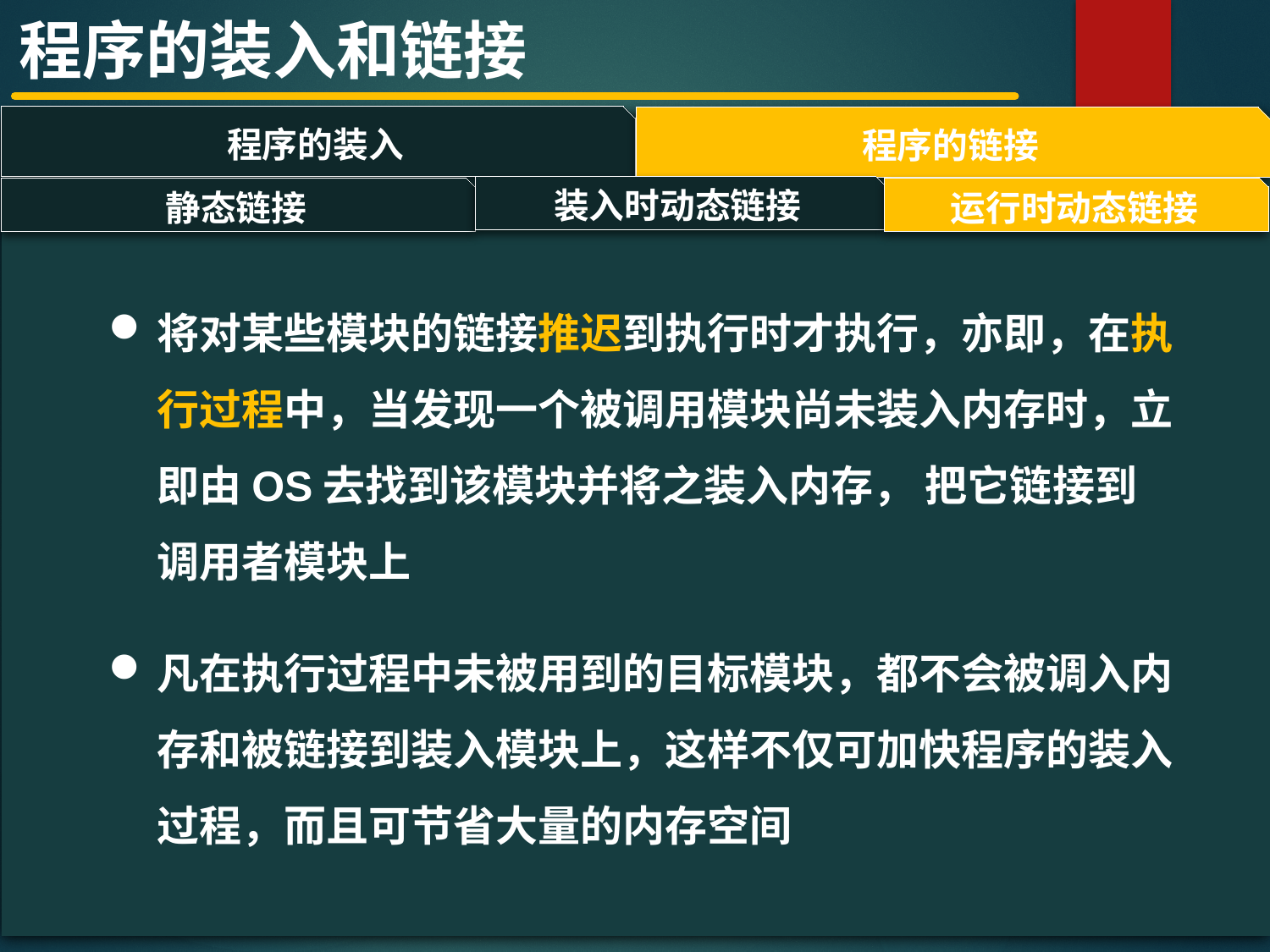

程序的装入和链接
程序的装入
程序的链接
#
装入时动态链接
运行时动态链接
静态链接
将对某些模块的链接推迟到执行时才执行，亦即，在执行过程中，当发现一个被调用模块尚未装入内存时，立即由OS去找到该模块并将之装入内存， 把它链接到调用者模块上
凡在执行过程中未被用到的目标模块，都不会被调入内存和被链接到装入模块上，这样不仅可加快程序的装入过程，而且可节省大量的内存空间